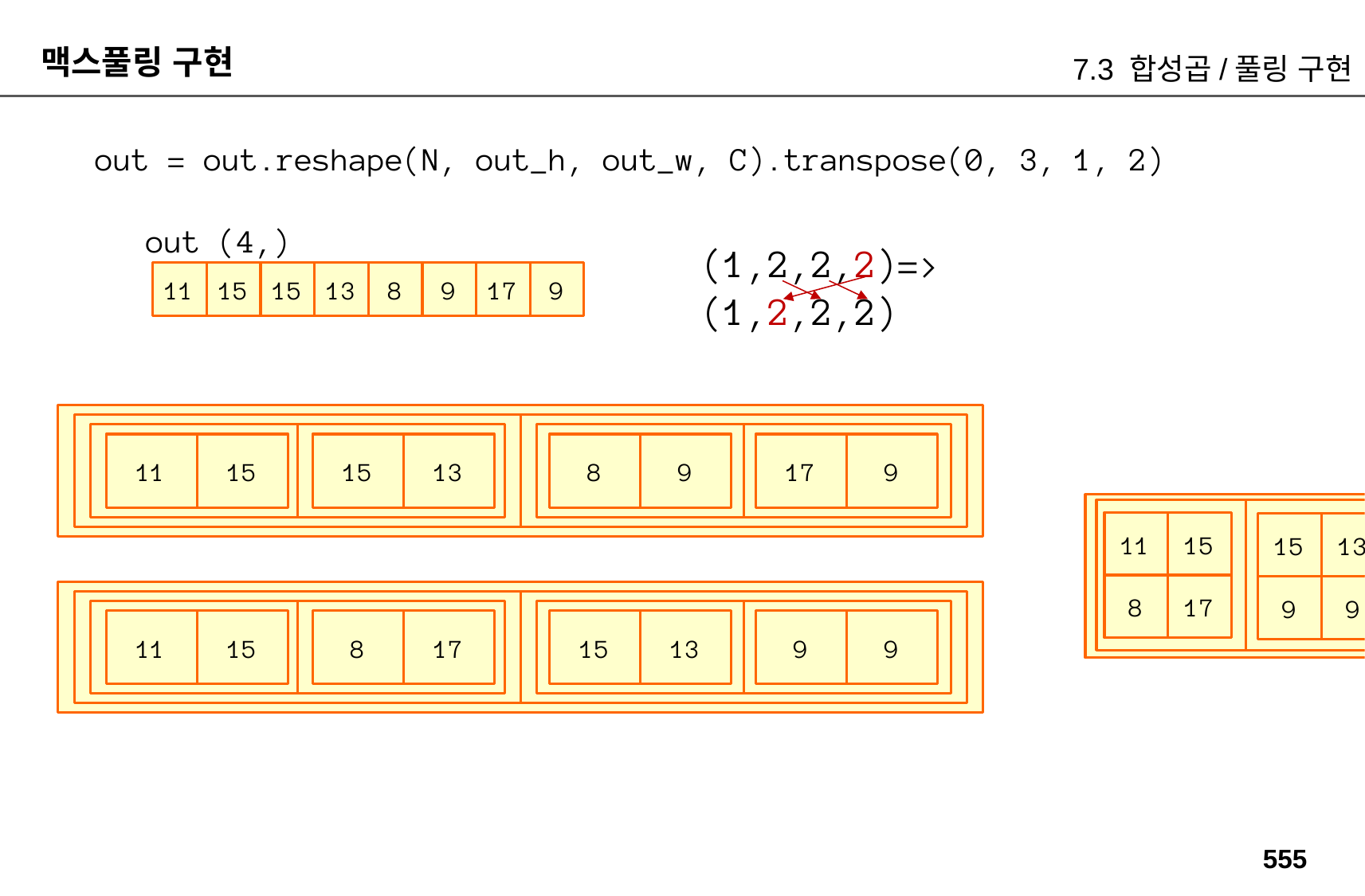

맥스풀링 구현
7.3 합성곱/풀링 구현
out = out.reshape(N, out_h, out_w, C).transpose(0, 3, 1, 2)
out (4,)
(1,2,2,2)=>
(1,2,2,2)
11
15
15
13
8
9
17
9

13
9
15
9
15
17
11
8

15
11
13
15
17
8
9
9

17
9
15
13
8
9
11
15